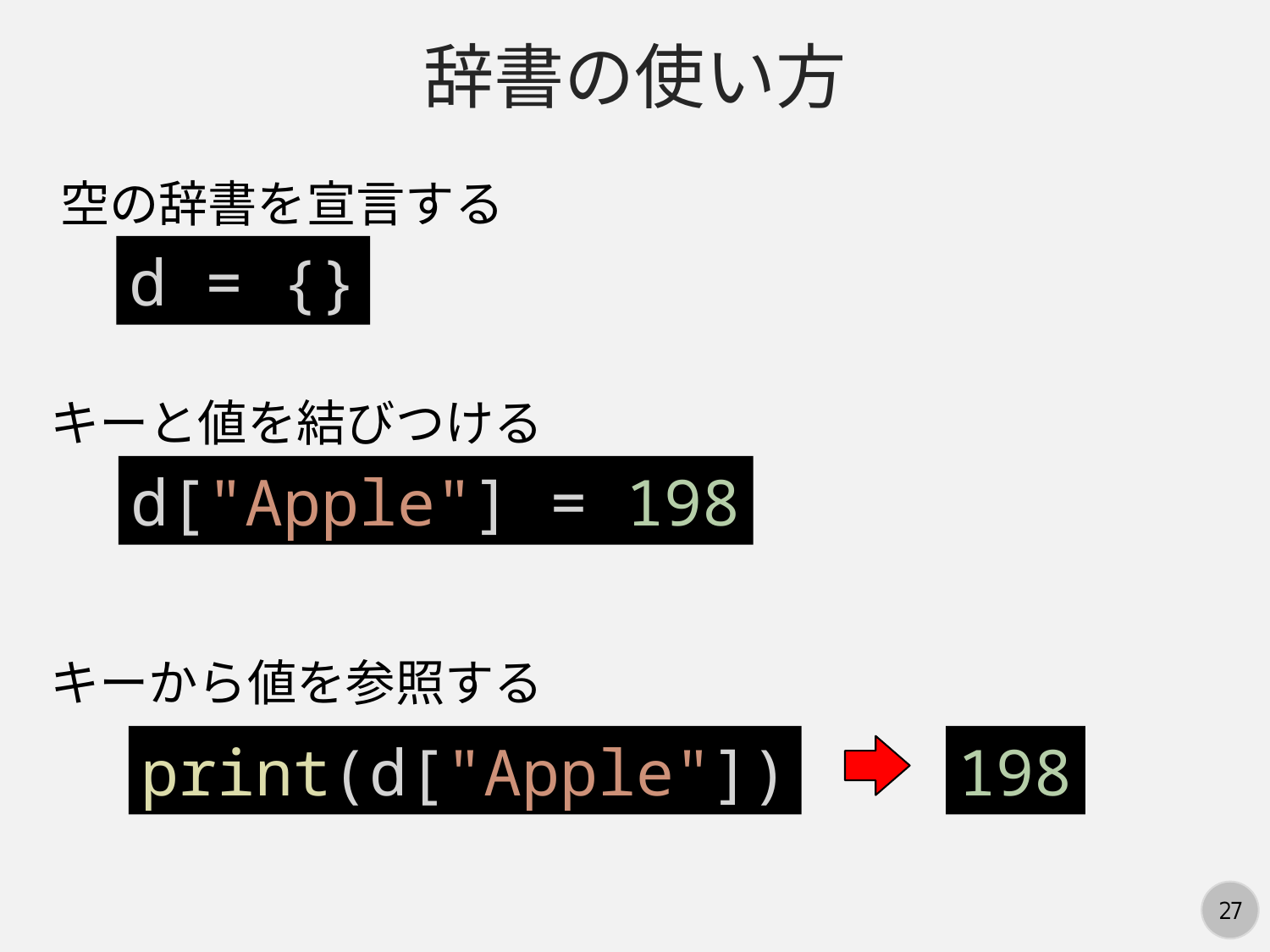

辞書の使い方
空の辞書を宣言する
d = {}
キーと値を結びつける
d["Apple"] = 198
キーから値を参照する
print(d["Apple"])
198